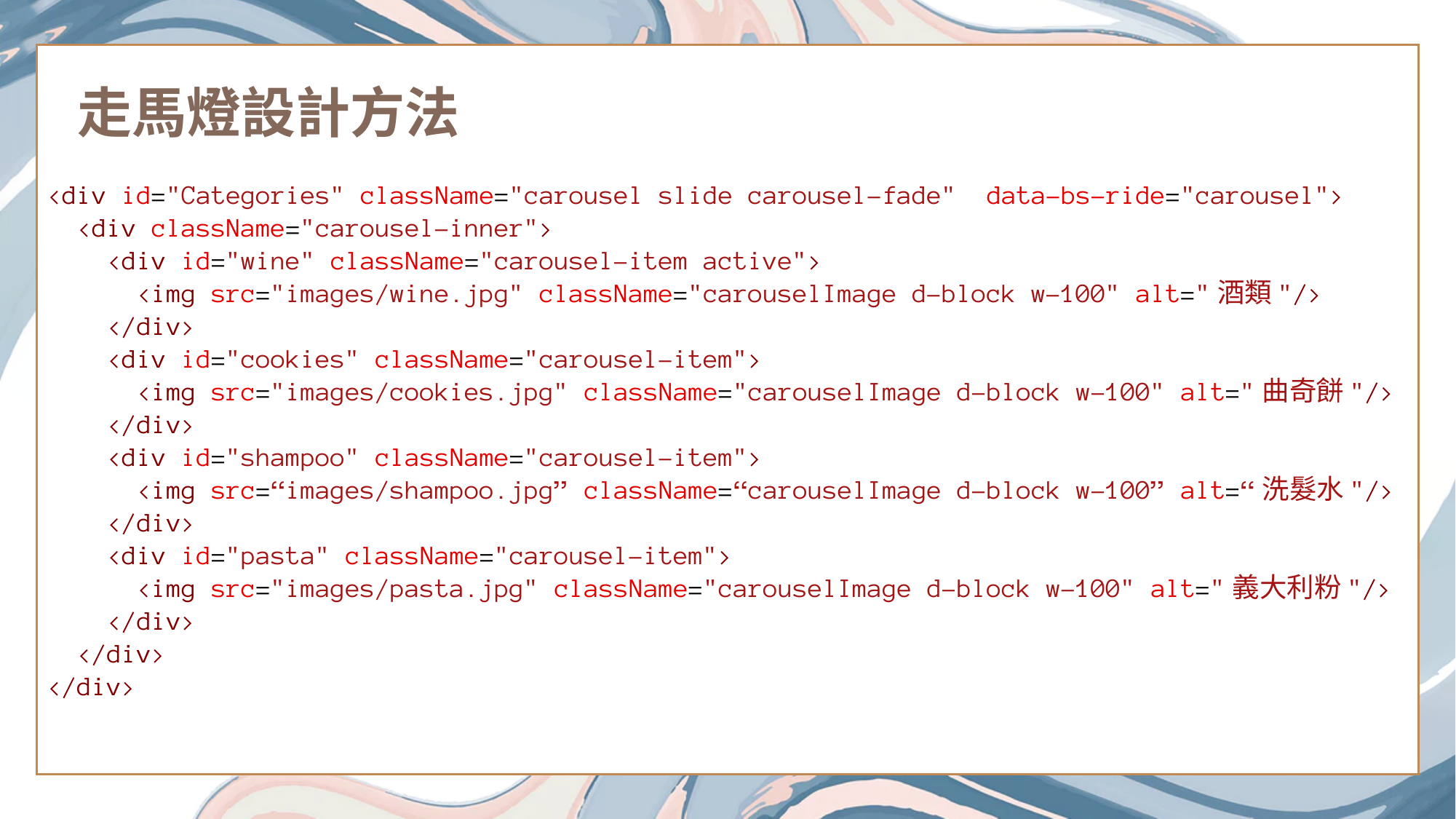

走馬燈設計方法
<div id="Categories" className="carousel slide carousel-fade"  data-bs-ride="carousel">
  <div className="carousel-inner">
    <div id="wine" className="carousel-item active">
      <img src="images/wine.jpg" className="carouselImage d-block w-100" alt="酒類"/>
    </div>
    <div id="cookies" className="carousel-item">
      <img src="images/cookies.jpg" className="carouselImage d-block w-100" alt="曲奇餅"/>
    </div>
    <div id="shampoo" className="carousel-item">
      <img src=“images/shampoo.jpg” className=“carouselImage d-block w-100” alt=“洗髮水"/>
    </div>
    <div id="pasta" className="carousel-item">
      <img src="images/pasta.jpg" className="carouselImage d-block w-100" alt="義大利粉"/>
    </div>
  </div>
</div>

Click here to add content of the text，and briefly explain your point of view
Click here to add content of the text，and briefly explain you point of view